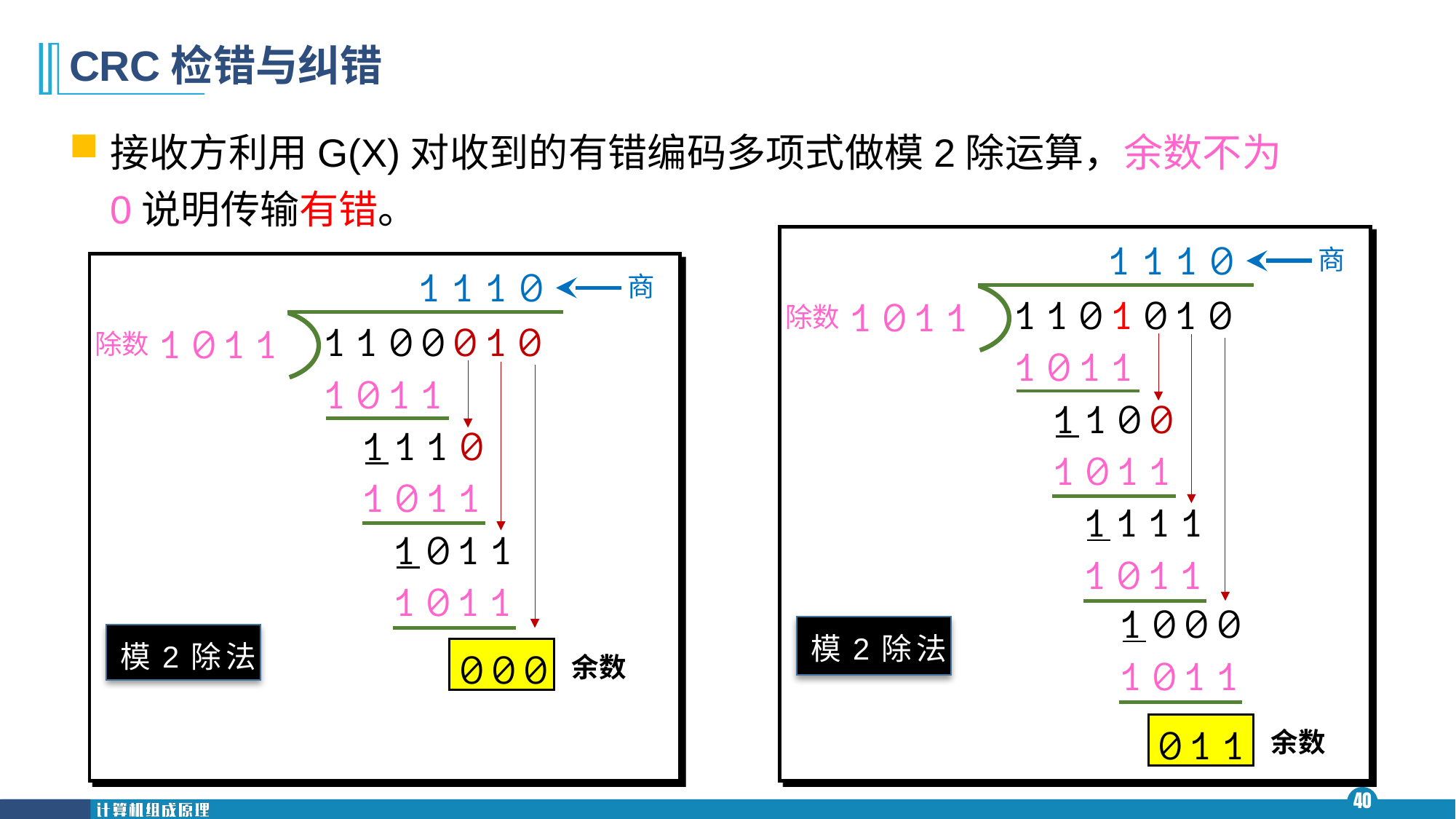

# CRC检错与纠错
接收方利用G(X)对收到的有错编码多项式做模2除运算，余数不为0说明传输有错。

模2除法
1
1
1
0
商

模2除法
1
1
1
0
商
1101010

1011
除数
1100010

1011
除数
1011
1011
1100
1110
1011
1011
1111
1011
1011
1011
1000
000

余数
1011
011

余数